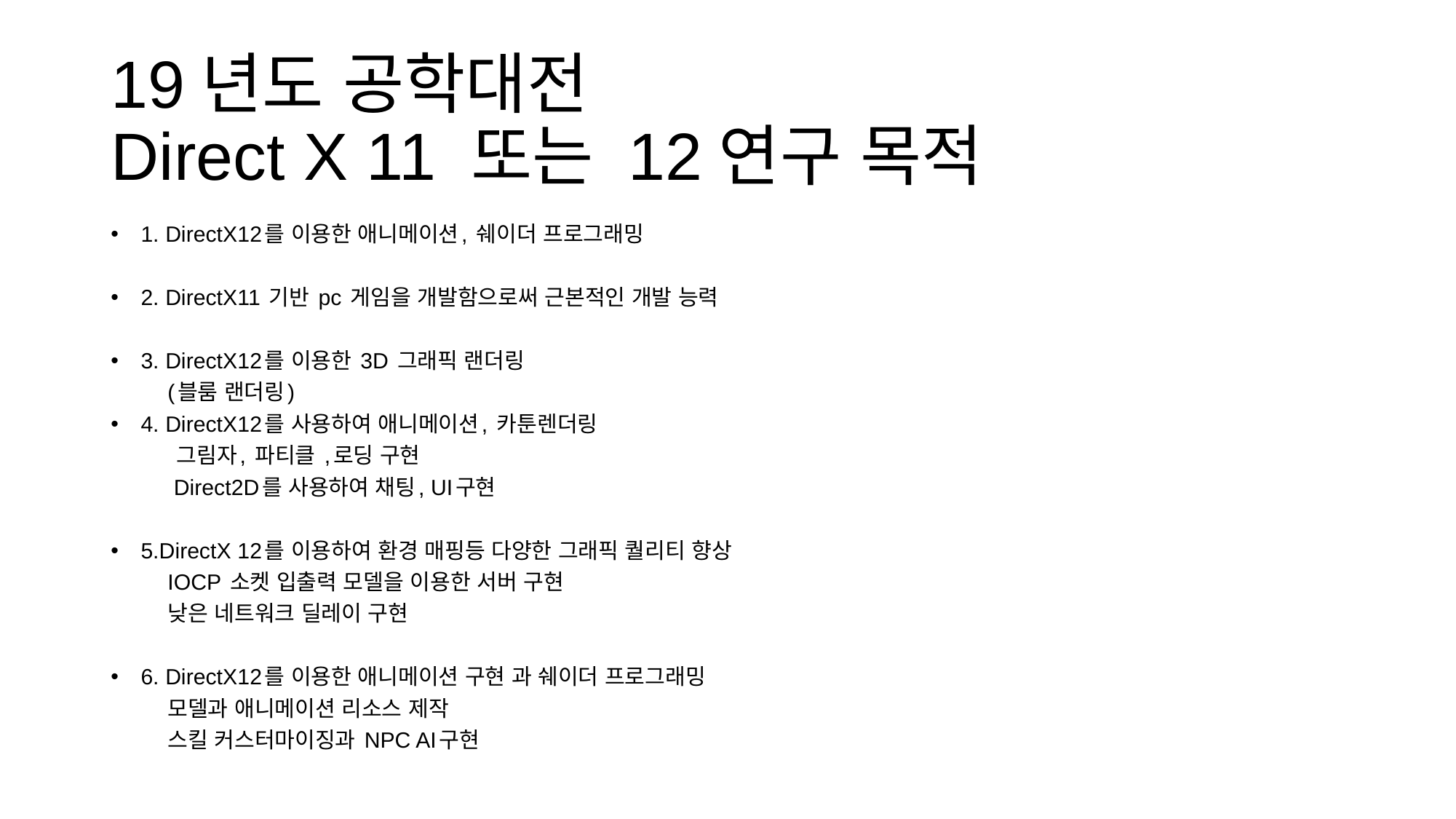

# 19년도 공학대전 Direct X 11 또는 12연구 목적
1. DirectX12를 이용한 애니메이션, 쉐이더 프로그래밍

2. DirectX11 기반 pc 게임을 개발함으로써 근본적인 개발 능력

3. DirectX12를 이용한 3D 그래픽 랜더링
	(블룸 랜더링)
4. DirectX12를 사용하여 애니메이션, 카툰렌더링
	 그림자, 파티클 ,로딩 구현
	 Direct2D를 사용하여 채팅, UI구현

5.DirectX 12를 이용하여 환경 매핑등 다양한 그래픽 퀄리티 향상
	IOCP 소켓 입출력 모델을 이용한 서버 구현
	낮은 네트워크 딜레이 구현

6. DirectX12를 이용한 애니메이션 구현 과 쉐이더 프로그래밍
	모델과 애니메이션 리소스 제작
	스킬 커스터마이징과 NPC AI구현